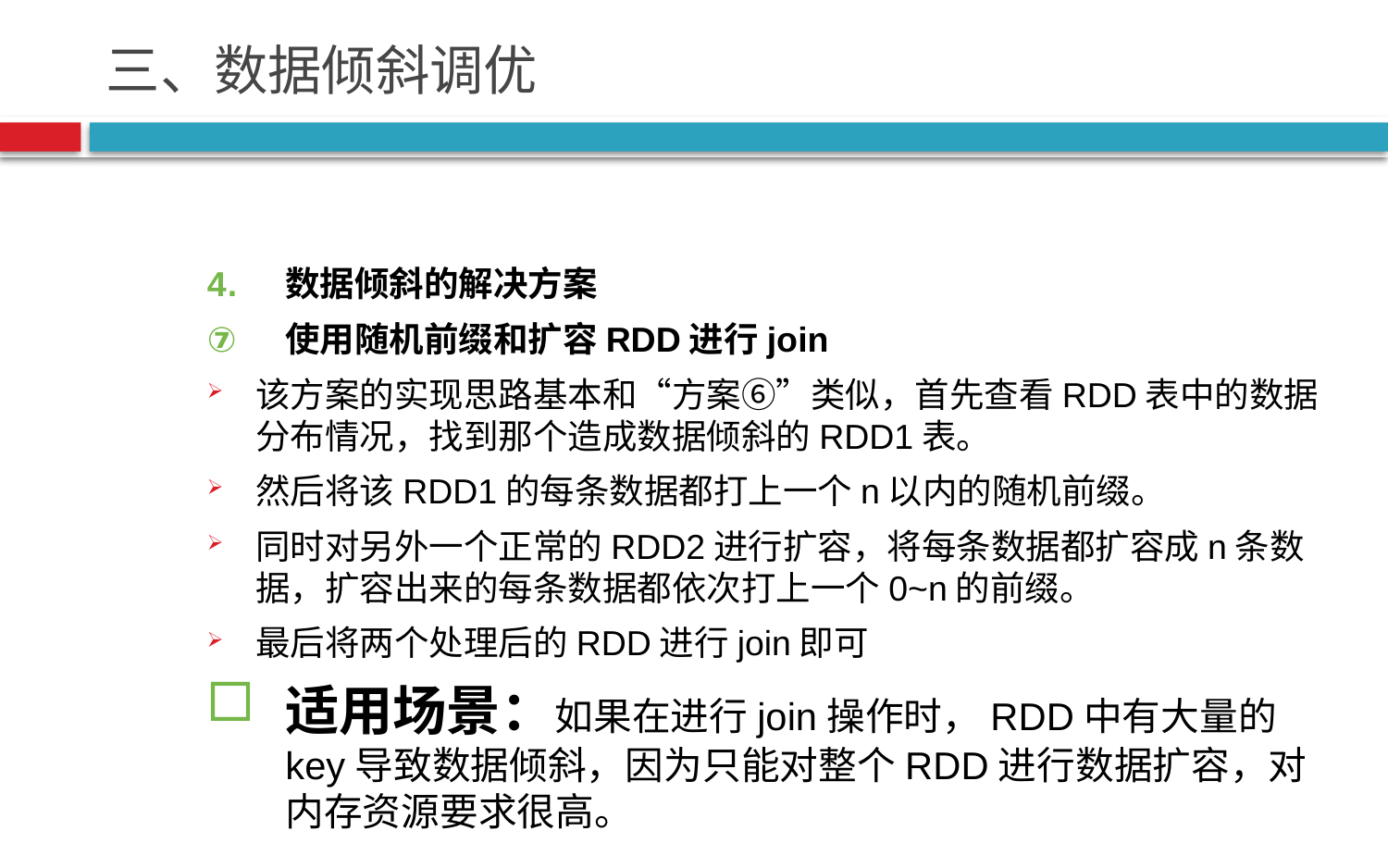

# 三、数据倾斜调优
数据倾斜的解决方案
使用随机前缀和扩容RDD进行join
该方案的实现思路基本和“方案⑥”类似，首先查看RDD表中的数据分布情况，找到那个造成数据倾斜的RDD1表。
然后将该RDD1的每条数据都打上一个n以内的随机前缀。
同时对另外一个正常的RDD2进行扩容，将每条数据都扩容成n条数据，扩容出来的每条数据都依次打上一个0~n的前缀。
最后将两个处理后的RDD进行join即可
适用场景：如果在进行join操作时，RDD中有大量的key导致数据倾斜，因为只能对整个RDD进行数据扩容，对内存资源要求很高。